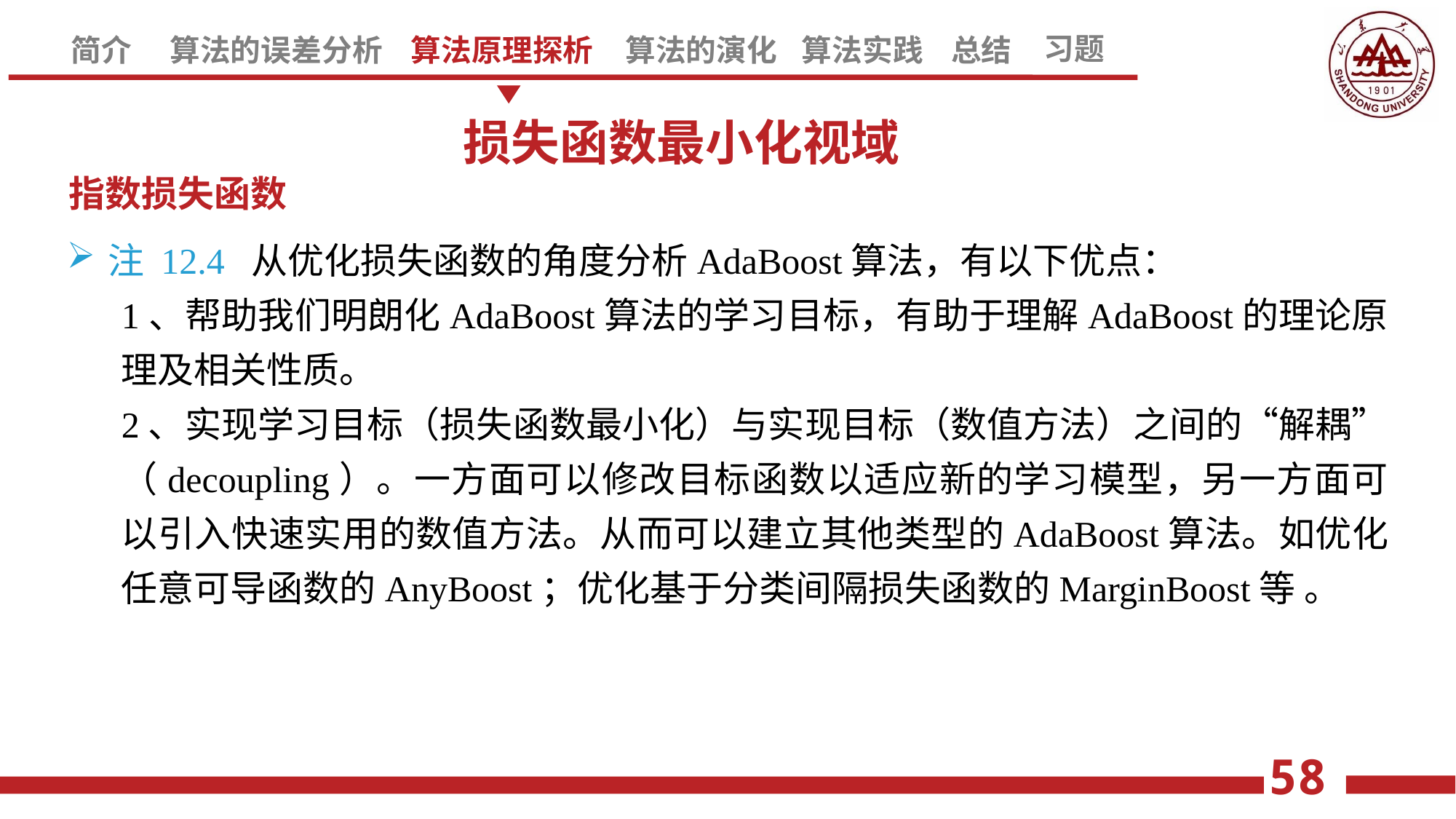

损失函数最小化视域
指数损失函数
注 12.4  从优化损失函数的角度分析AdaBoost算法，有以下优点：
1、帮助我们明朗化AdaBoost算法的学习目标，有助于理解AdaBoost的理论原理及相关性质。
2、实现学习目标（损失函数最小化）与实现目标（数值方法）之间的“解耦”（decoupling）。一方面可以修改目标函数以适应新的学习模型，另一方面可以引入快速实用的数值方法。从而可以建立其他类型的AdaBoost算法。如优化任意可导函数的AnyBoost；优化基于分类间隔损失函数的MarginBoost等 。